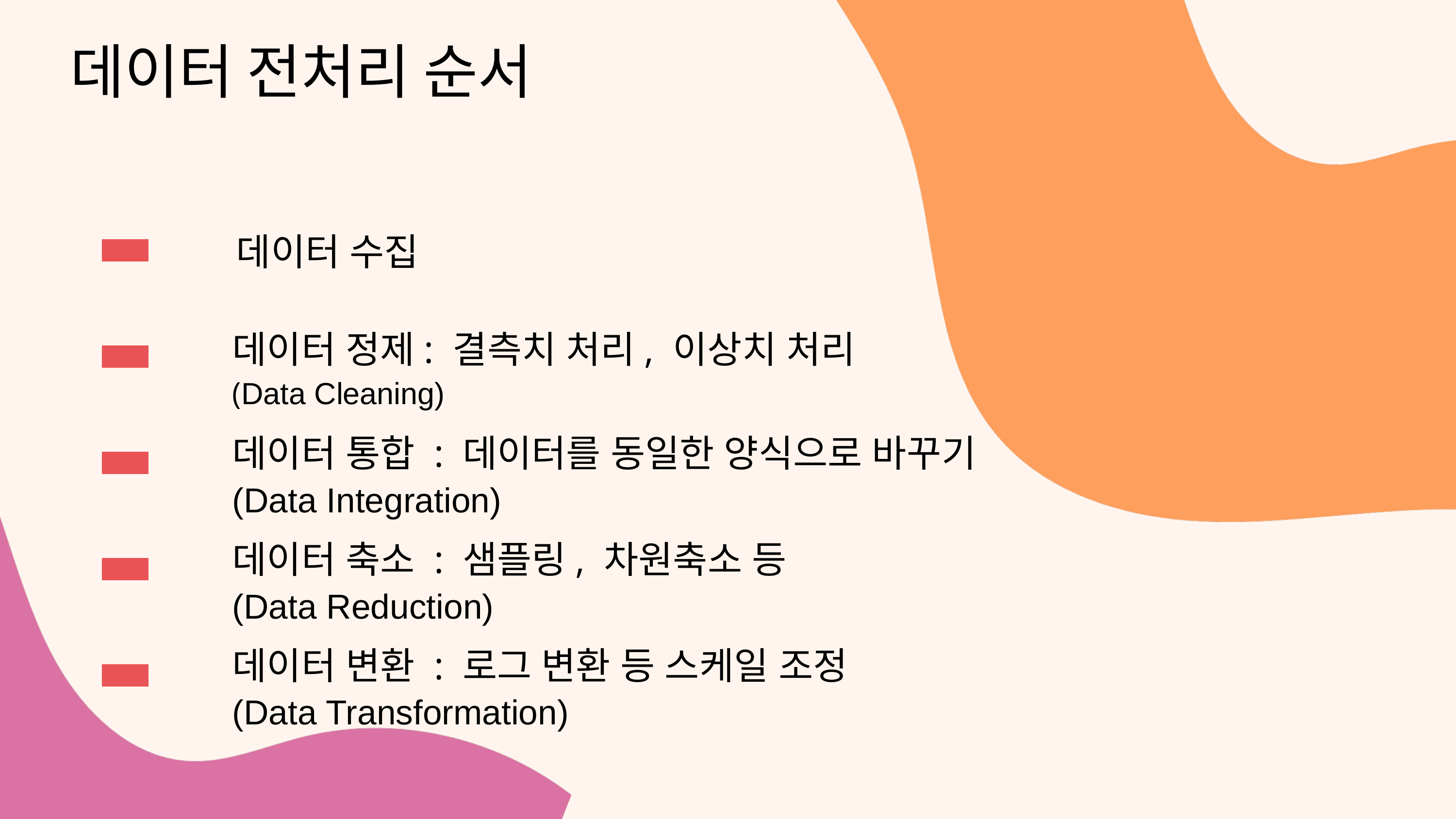

데이터 전처리 순서

데이터 수집

데이터 정제: 결측치 처리, 이상치 처리
(Data Cleaning)

데이터 통합 : 데이터를 동일한 양식으로 바꾸기
(Data Integration)

데이터 축소 : 샘플링, 차원축소 등
(Data Reduction)

데이터 변환 : 로그 변환 등 스케일 조정
(Data Transformation)